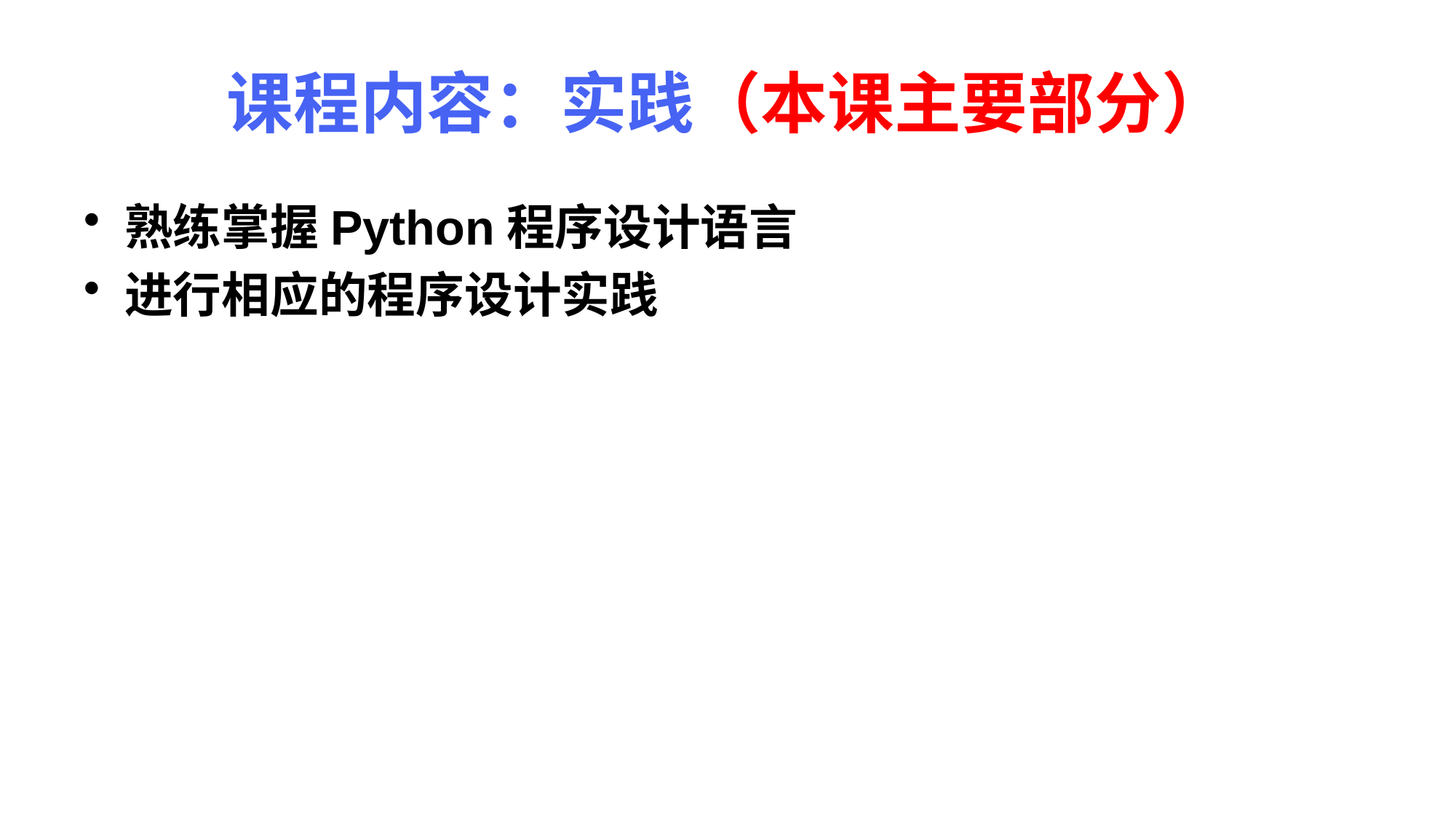

# 课程内容：实践（本课主要部分）
熟练掌握Python程序设计语言
进行相应的程序设计实践